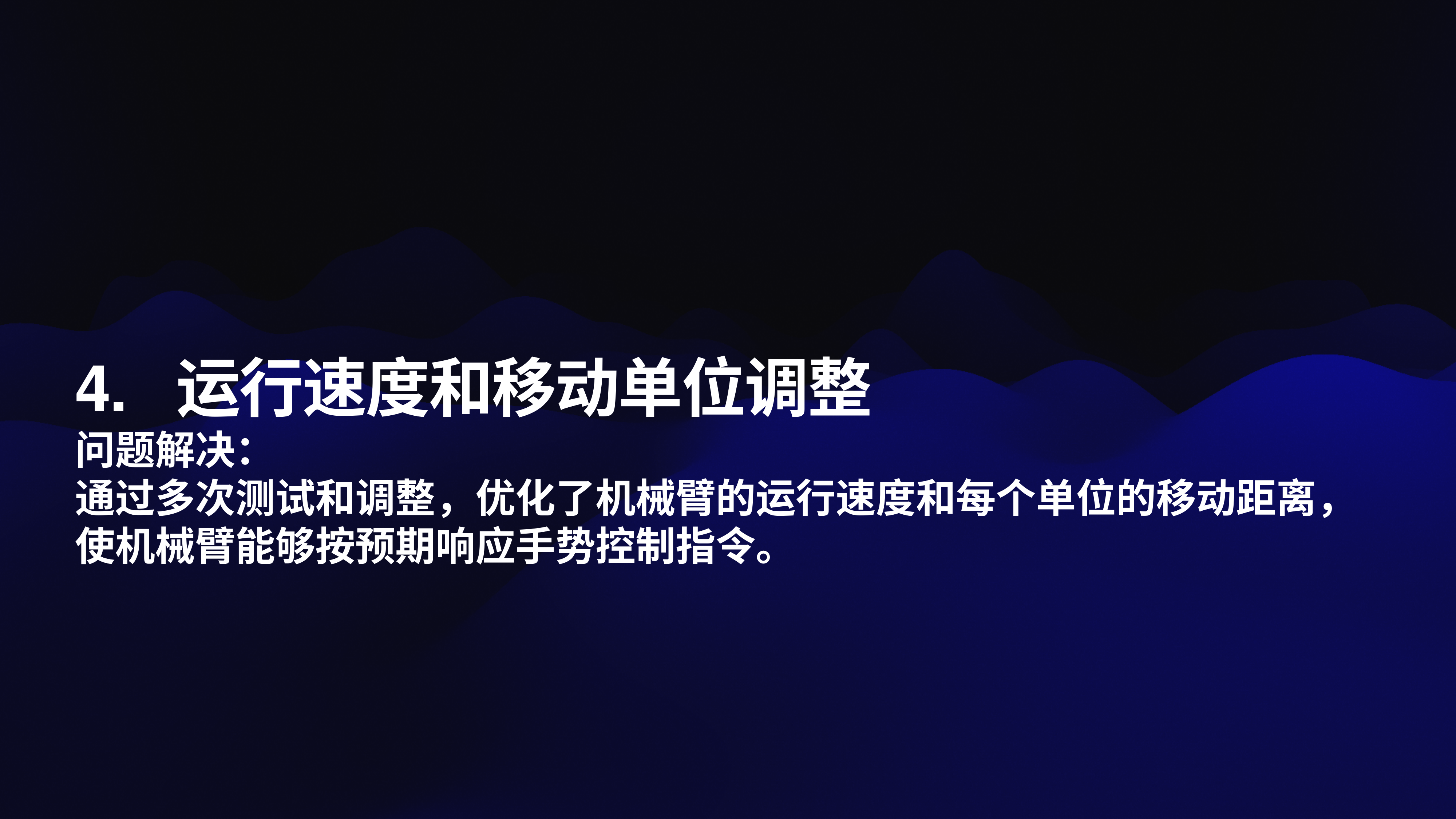

# 4.  运行速度和移动单位调整
问题解决：
通过多次测试和调整，优化了机械臂的运行速度和每个单位的移动距离，使机械臂能够按预期响应手势控制指令。